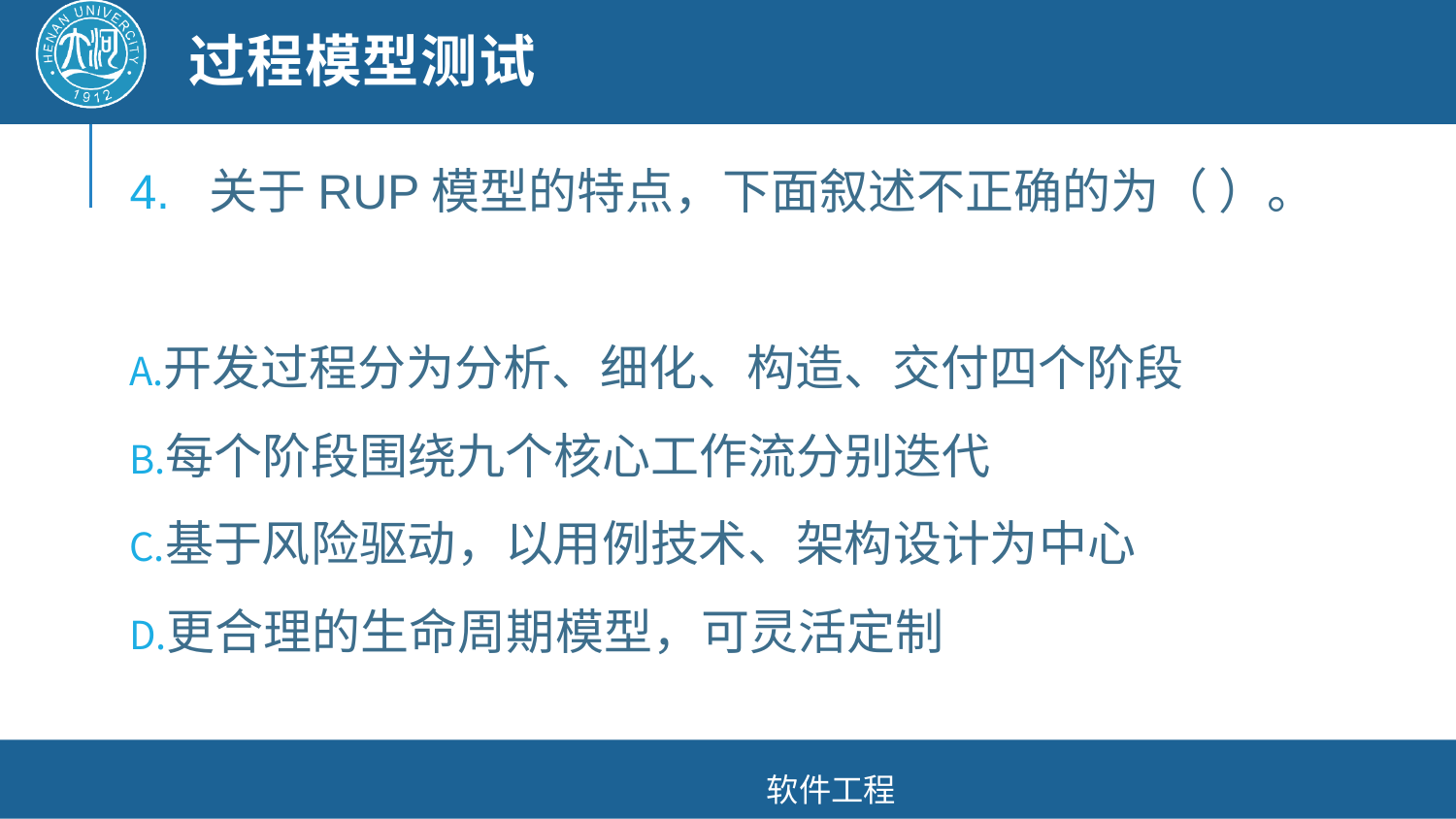

# 过程模型测试
4.  关于RUP模型的特点，下面叙述不正确的为（ ）。

开发过程分为分析、细化、构造、交付四个阶段
每个阶段围绕九个核心工作流分别迭代
基于风险驱动，以用例技术、架构设计为中心
更合理的生命周期模型，可灵活定制

软件工程
6